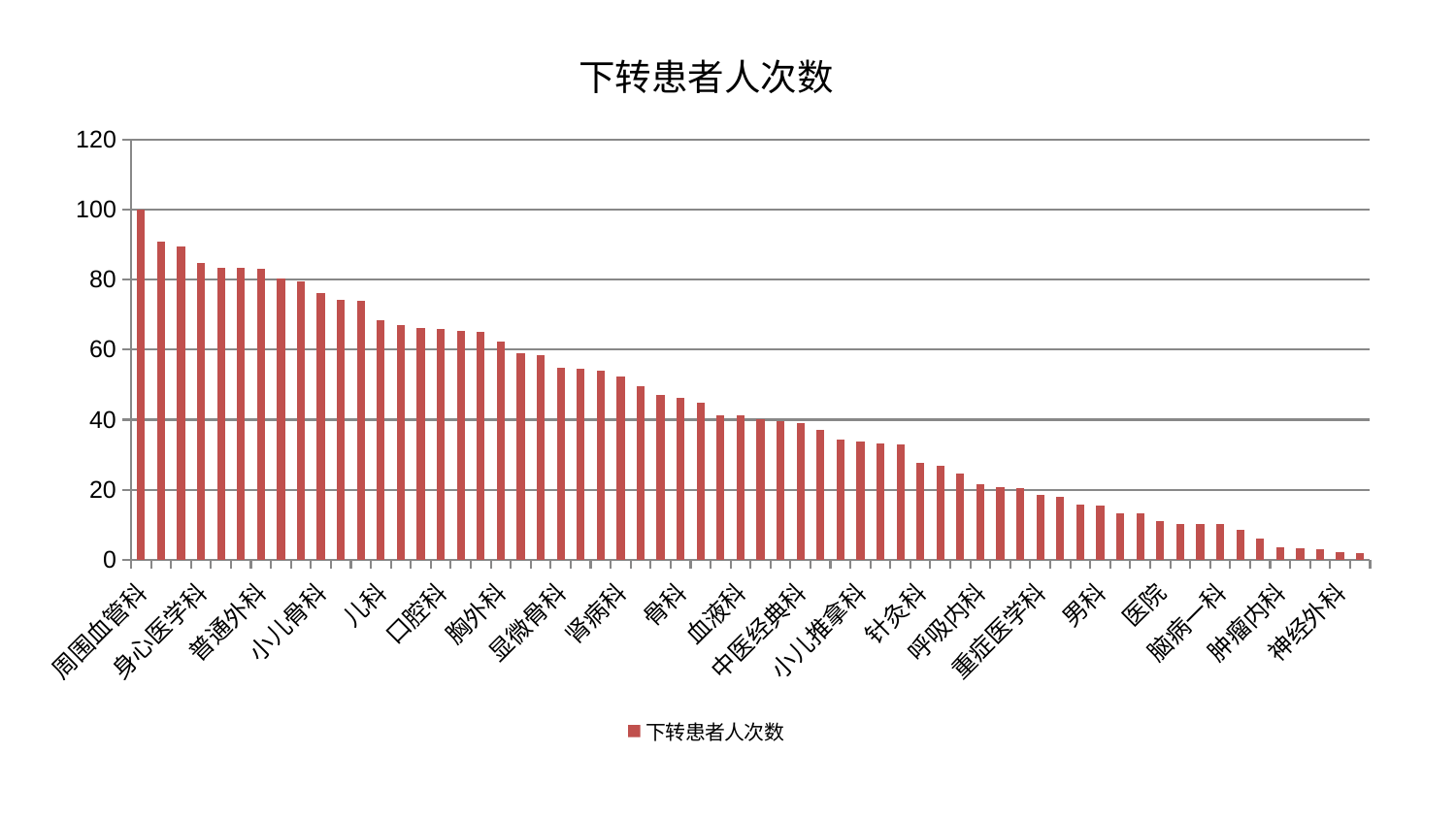

### Chart: 下转患者人次数

| Category | 下转患者人次数 |
|---|---|
| 周围血管科 | 100.00000000000001 |
| 治未病中心 | 90.91223191399725 |
| 美容皮肤科 | 89.5297856083338 |
| 身心医学科 | 84.75734315838193 |
| 康复科 | 83.49235789488499 |
| 内分泌科 | 83.34316997754537 |
| 普通外科 | 83.06870885023126 |
| 脑病三科 | 80.33990754775827 |
| 东区肾病科 | 79.57775698739631 |
| 小儿骨科 | 76.09027565369769 |
| 脾胃科消化科合并 | 74.30725782634647 |
| 关节骨科 | 73.93445684922933 |
| 儿科 | 68.48950609620924 |
| 妇二科 | 66.90724760884679 |
| 脑病二科 | 66.17747633836562 |
| 口腔科 | 65.90200955154033 |
| 中医外治中心 | 65.50504465160279 |
| 乳腺甲状腺外科 | 65.01827393683897 |
| 胸外科 | 62.45245685206967 |
| 神经内科 | 58.937483136968595 |
| 心病四科 | 58.345123474271794 |
| 显微骨科 | 54.71532397449669 |
| 心病一科 | 54.60510819644348 |
| 推拿科 | 53.96738818512893 |
| 肾病科 | 52.35359915713495 |
| 产科 | 49.68386741607723 |
| 肛肠科 | 47.07326558776871 |
| 骨科 | 46.36121061117067 |
| 眼科 | 44.980192254773094 |
| 微创骨科 | 41.3220829084109 |
| 血液科 | 41.137866752364076 |
| 心病二科 | 40.114270302436786 |
| 老年医学科 | 39.602911313371386 |
| 中医经典科 | 39.02737320395552 |
| 创伤骨科 | 37.13610632927088 |
| 皮肤科 | 34.34908095527677 |
| 小儿推拿科 | 33.71313322996984 |
| 妇科 | 33.275756695175055 |
| 东区重症医学科 | 32.89293128381651 |
| 针灸科 | 27.560088353467123 |
| 肾脏内科 | 26.775342689085676 |
| 心血管内科 | 24.729576945490514 |
| 呼吸内科 | 21.576132680432742 |
| 脾胃病科 | 20.850497004137722 |
| 西区重症医学科 | 20.43644272617801 |
| 重症医学科 | 18.41178744706171 |
| 消化内科 | 17.877298289455677 |
| 肝病科 | 15.747955769221699 |
| 男科 | 15.46402314691406 |
| 妇科妇二科合并 | 13.372645021619565 |
| 运动损伤骨科 | 13.151189955353734 |
| 医院 | 10.987272623376862 |
| 风湿病科 | 10.30479894613576 |
| 心病三科 | 10.206811764128718 |
| 脑病一科 | 10.151181371848603 |
| 肝胆外科 | 8.659706276772528 |
| 耳鼻喉科 | 6.032750195406077 |
| 肿瘤内科 | 3.4257223731237736 |
| 泌尿外科 | 3.2044248242726776 |
| 脊柱骨科 | 2.890736022212747 |
| 神经外科 | 2.16510588745149 |
| 综合内科 | 2.0030396669375334 |
83